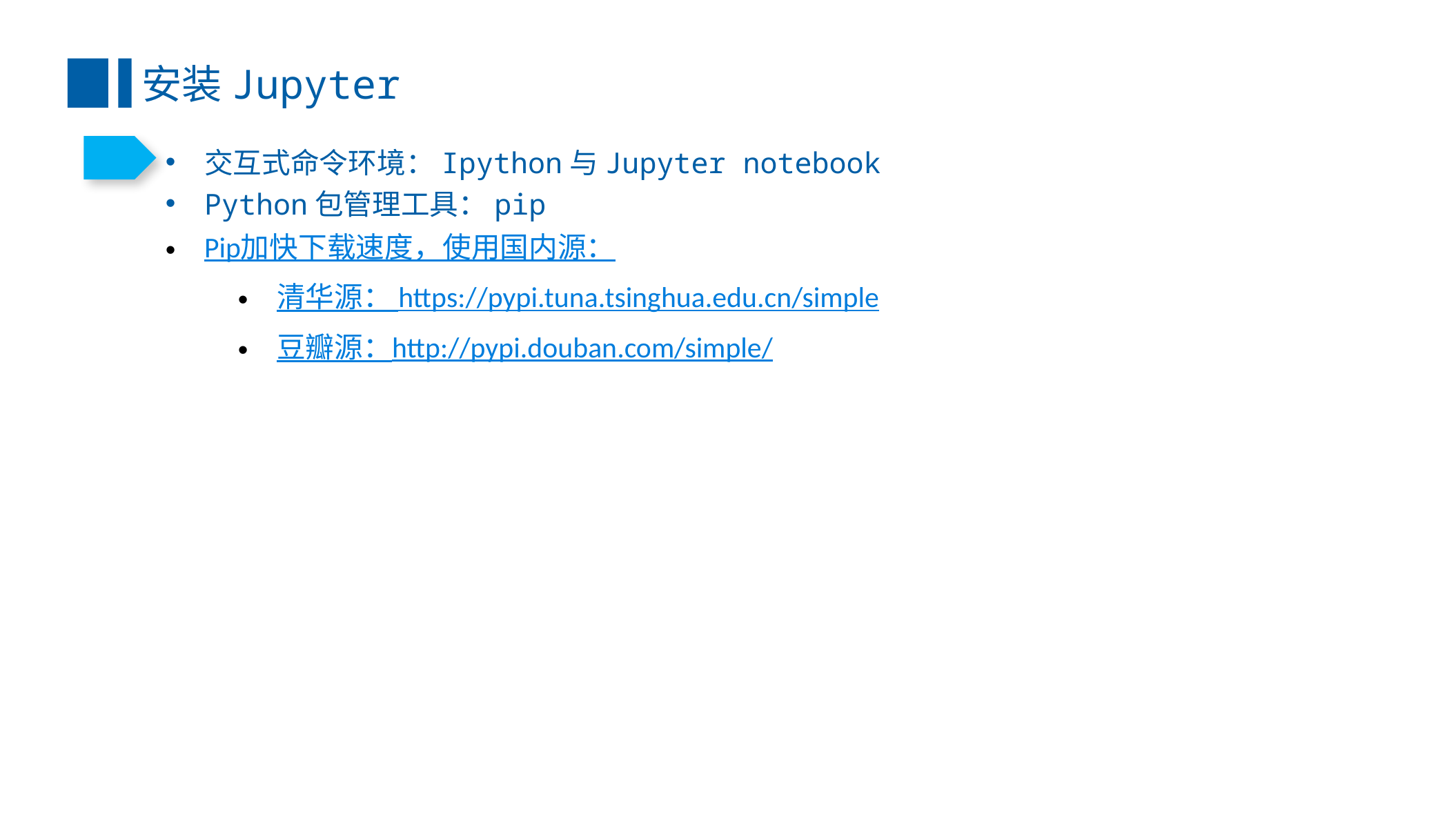

安装Jupyter

交互式命令环境：Ipython与Jupyter notebook
Python包管理工具：pip
Pip加快下载速度，使用国内源：
清华源： https://pypi.tuna.tsinghua.edu.cn/simple
豆瓣源：http://pypi.douban.com/simple/